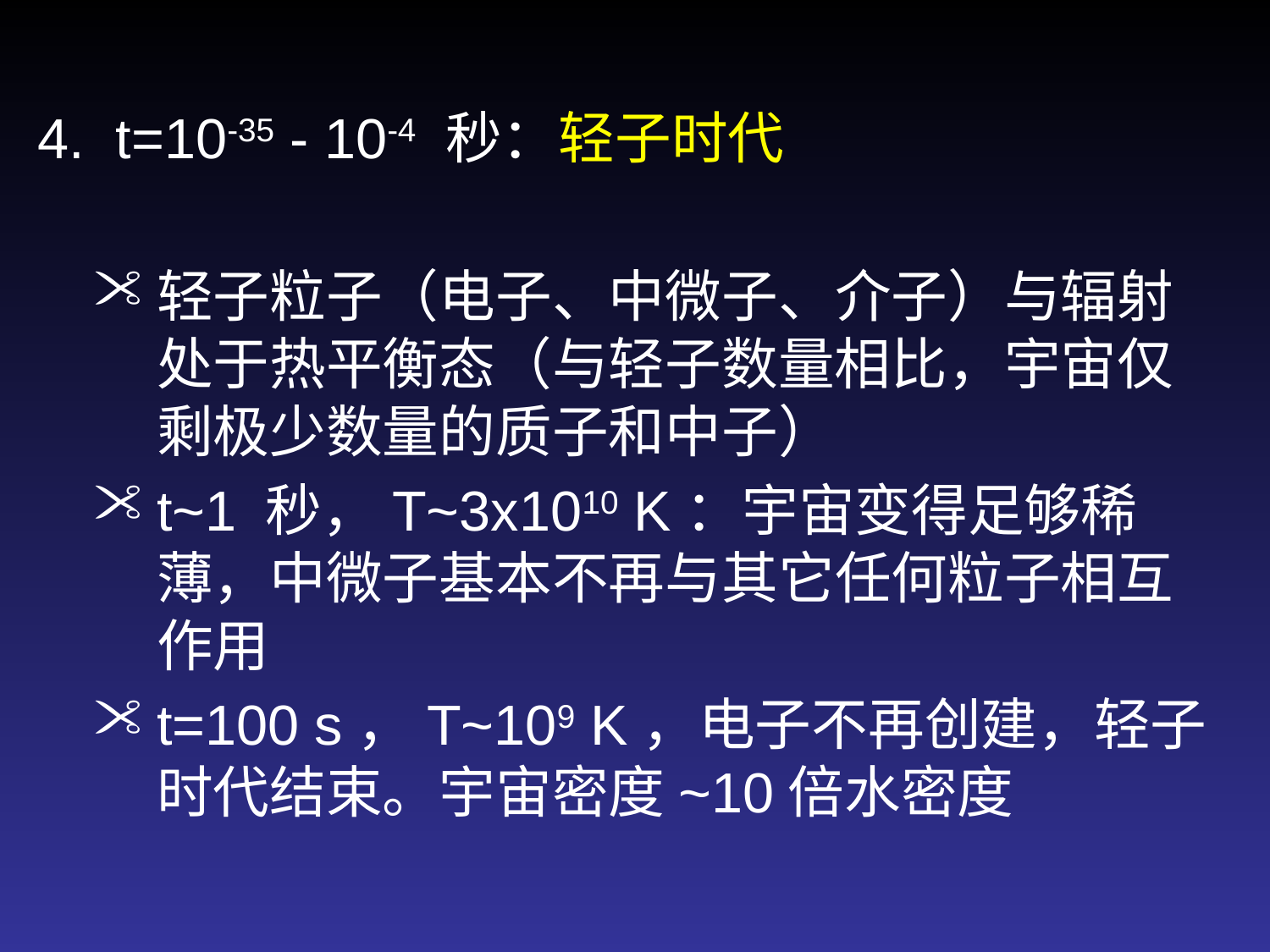

4.  t=10-35 - 10-4 秒：轻子时代

轻子粒子（电子、中微子、介子）与辐射处于热平衡态（与轻子数量相比，宇宙仅剩极少数量的质子和中子）
t~1 秒，T~3x1010 K：宇宙变得足够稀薄，中微子基本不再与其它任何粒子相互作用
t=100 s，T~109 K，电子不再创建，轻子时代结束。宇宙密度~10倍水密度